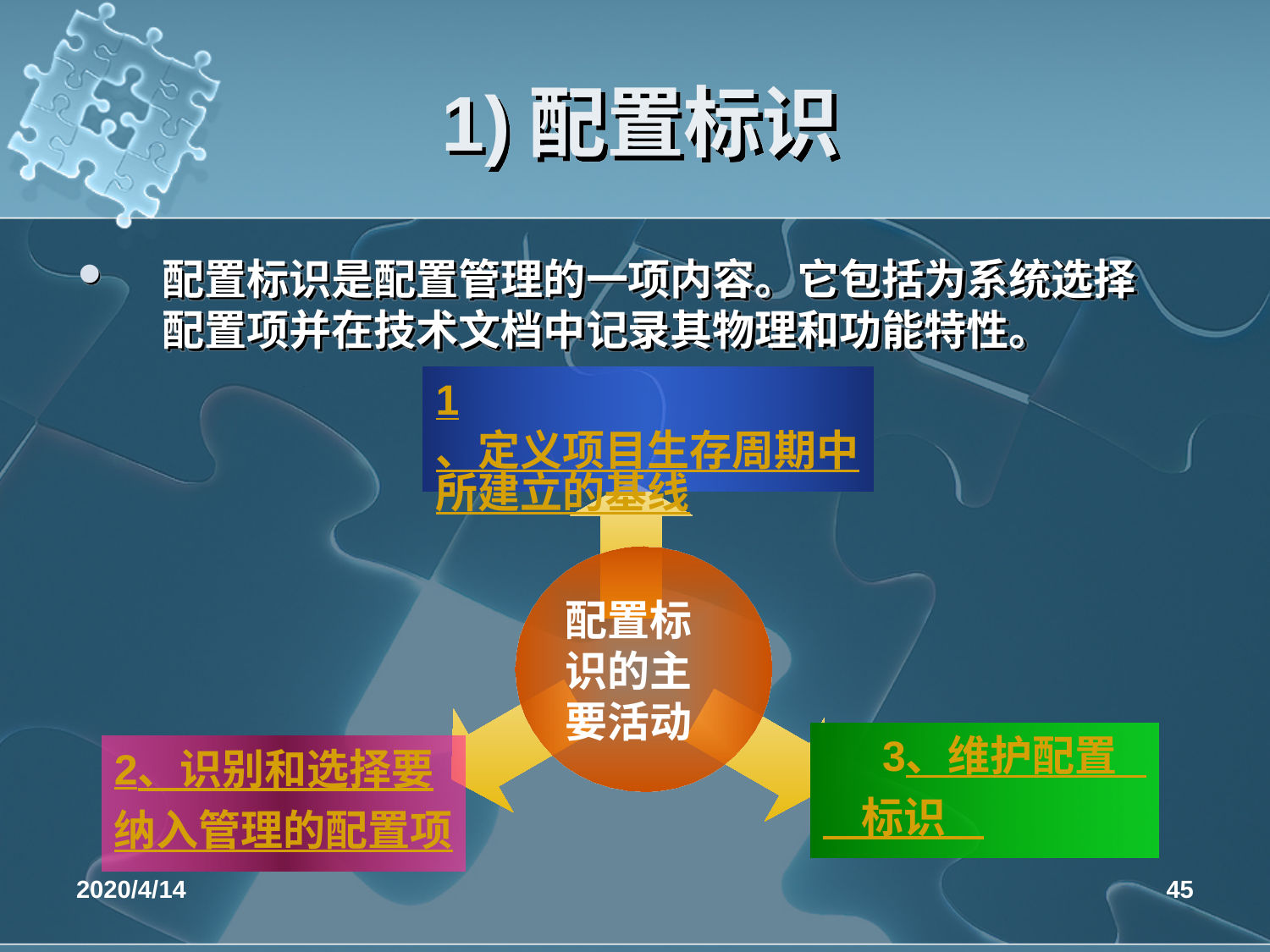

# 1)配置标识
配置标识是配置管理的一项内容。它包括为系统选择配置项并在技术文档中记录其物理和功能特性。
1、定义项目生存周期中所建立的基线

配置标识的主要活动

     3、维护配置
    标识
2、识别和选择要
纳入管理的配置项
2020/4/14
45